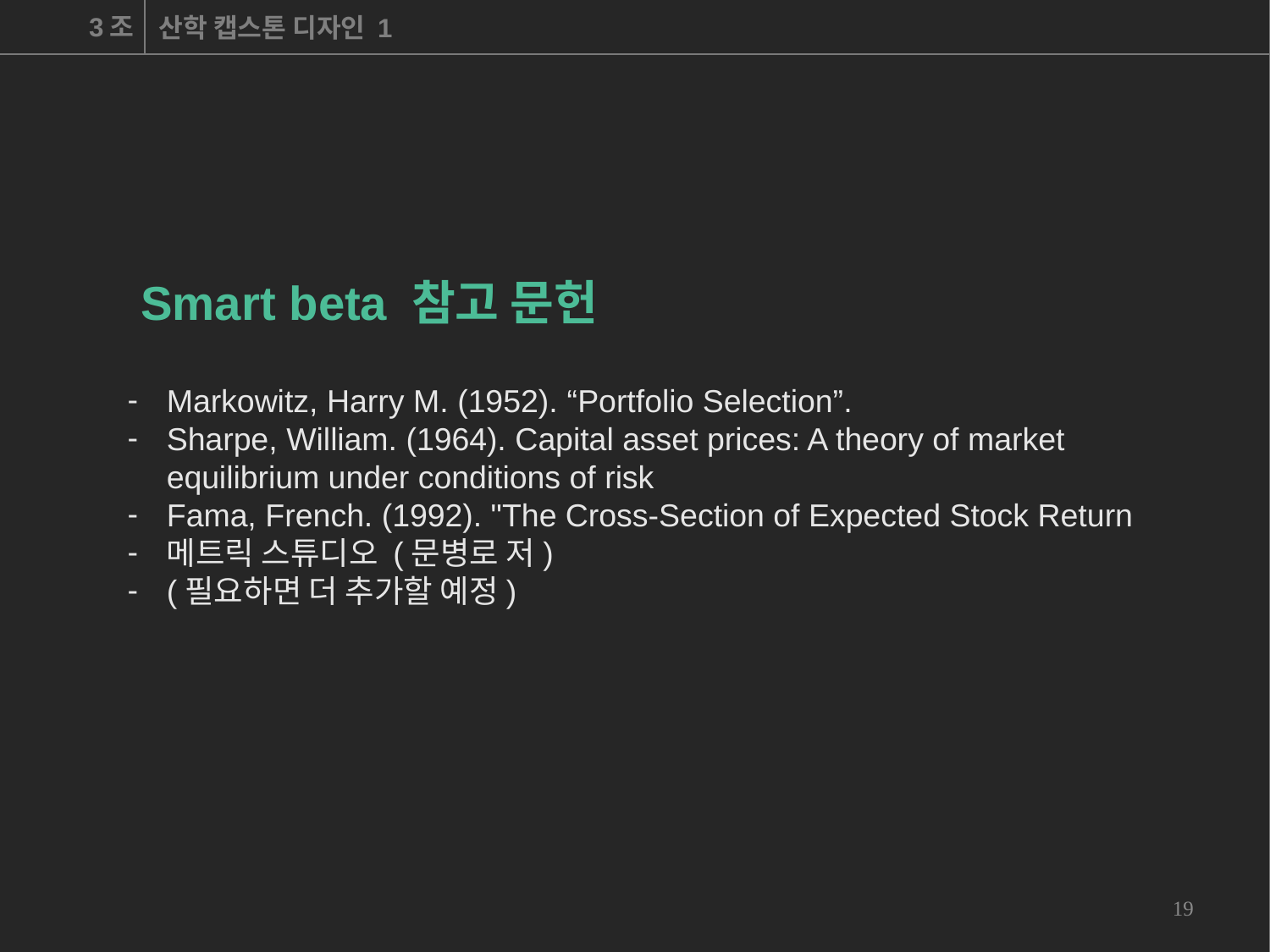

3조
산학 캡스톤 디자인 1
 Smart beta 참고 문헌
Markowitz, Harry M. (1952). “Portfolio Selection”.
Sharpe, William. (1964). Capital asset prices: A theory of market equilibrium under conditions of risk
Fama, French. (1992). "The Cross-Section of Expected Stock Return
메트릭 스튜디오 (문병로 저)
(필요하면 더 추가할 예정)
19